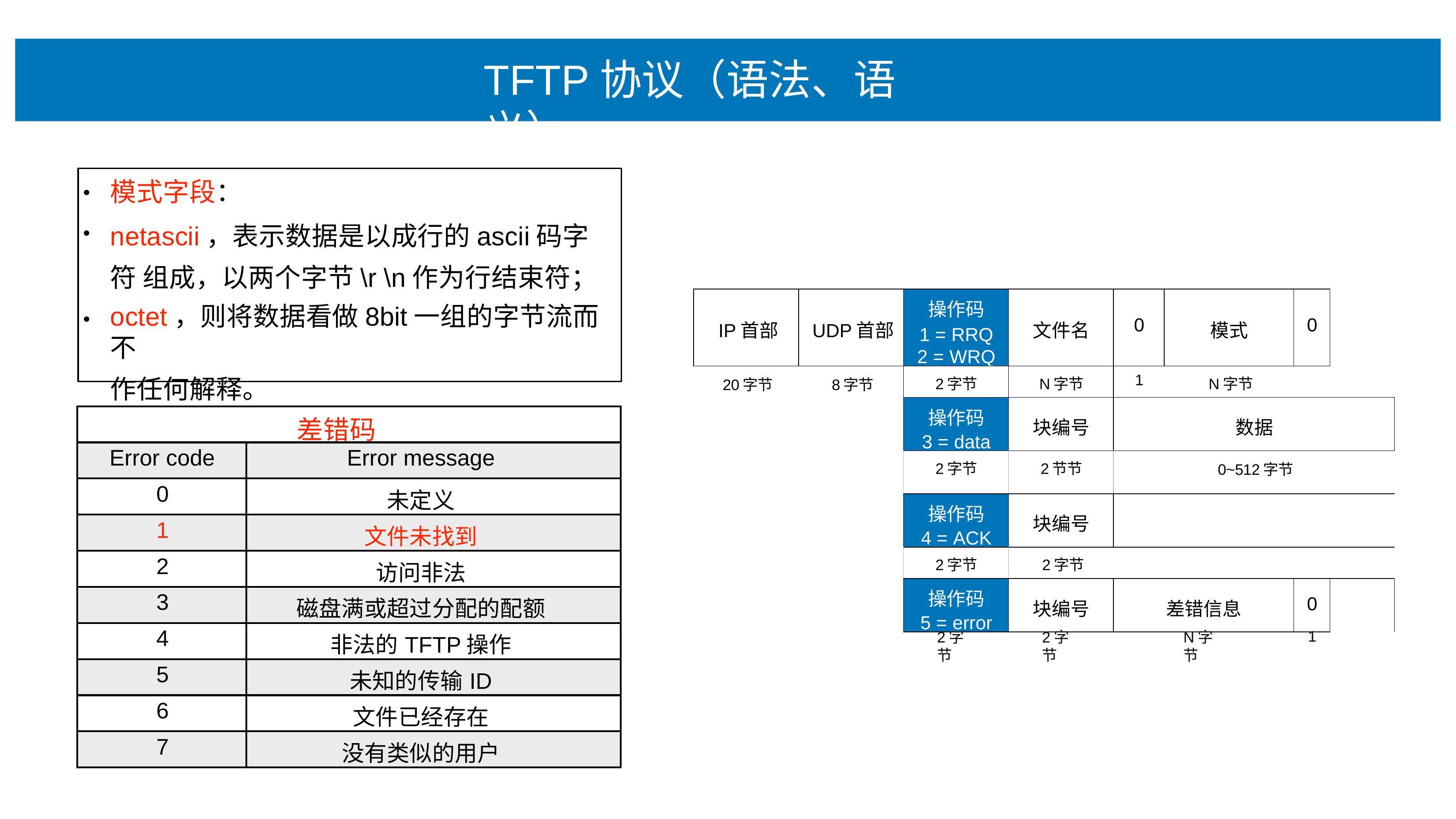

# TFTP协议（语法、语义）
模式字段：
netascii，表示数据是以成⾏的ascii码字符 组成，以两个字节\r \n作为⾏结束符；
octet，则将数据看做8bit⼀组的字节流⽽不
作任何解释。

•
•

•
| IP⾸部 | UDP⾸部 | 操作码 1 = RRQ 2 = WRQ | ⽂件名 | 0 | 模式 | 0 |  |
| --- | --- | --- | --- | --- | --- | --- | --- |
| 20字节 | 8字节 | 2字节 | N字节 | 1 | N字节 |  |  |
|  |  | 操作码 3 = data | 块编号 | 数据 |  |  |  |
|  |  | 2字节 | 2节节 |  | 0~512字节 |  |  |
|  |  | 操作码 4 = ACK | 块编号 |  |  |  |  |
|  |  | 2字节 | 2字节 |  |  |  |  |
|  |  | 操作码 5 = error | 块编号 | 差错信息 |  | 0 |  |
| 差错码 |  |
| --- | --- |
| Error code | Error message |
| 0 | 未定义 |
| 1 | ⽂件未找到 |
| 2 | 访问⾮法 |
| 3 | 磁盘满或超过分配的配额 |
| 4 | ⾮法的TFTP操作 |
| 5 | 未知的传输ID |
| 6 | ⽂件已经存在 |
| 7 | 没有类似的⽤户 |
1
2字节
2字节
N字节